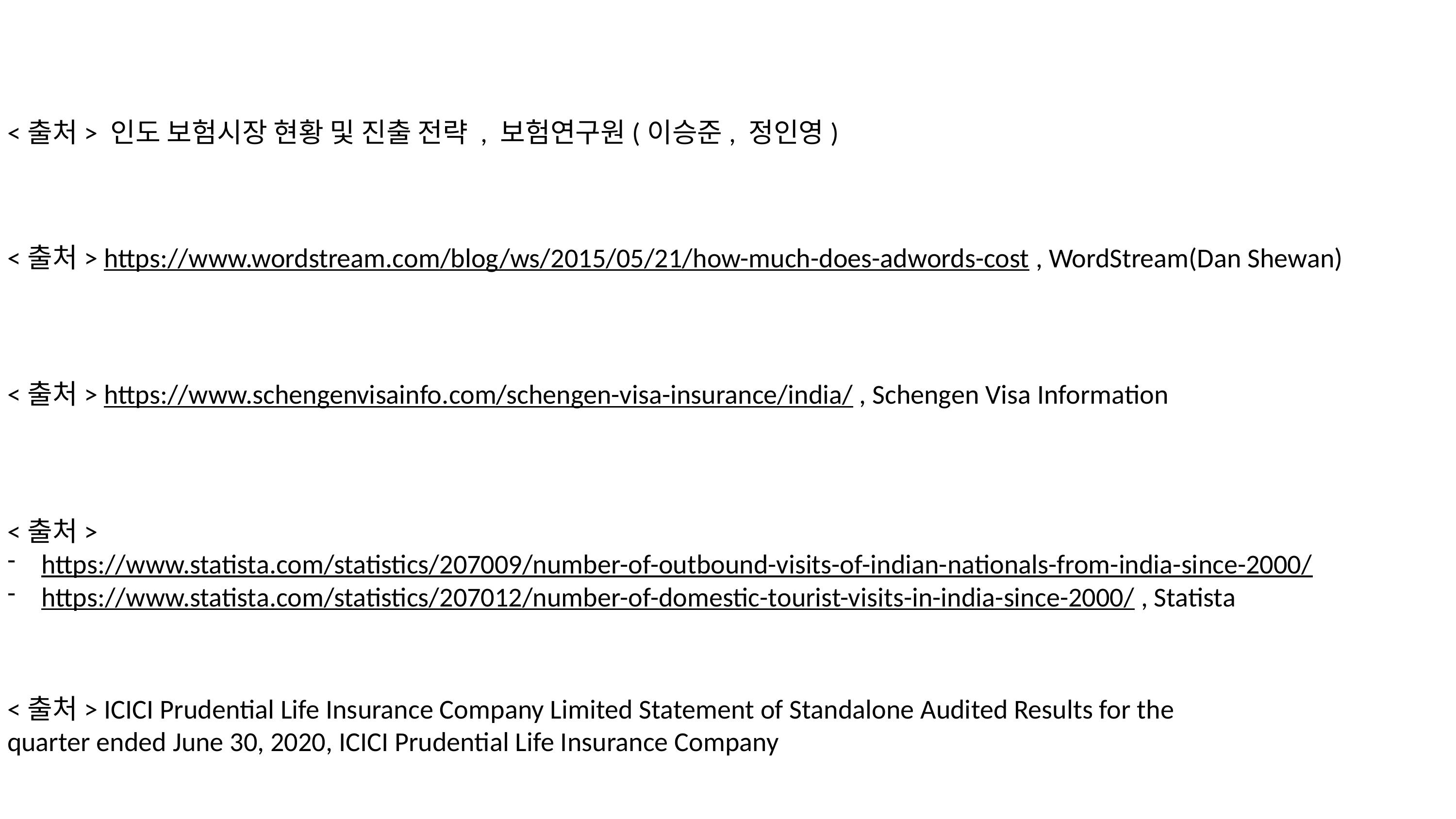

<출처> 인도 보험시장 현황 및 진출 전략 , 보험연구원(이승준, 정인영)
<출처> https://www.wordstream.com/blog/ws/2015/05/21/how-much-does-adwords-cost , WordStream(Dan Shewan)
<출처> https://www.schengenvisainfo.com/schengen-visa-insurance/india/ , Schengen Visa Information
<출처>
https://www.statista.com/statistics/207009/number-of-outbound-visits-of-indian-nationals-from-india-since-2000/
https://www.statista.com/statistics/207012/number-of-domestic-tourist-visits-in-india-since-2000/ , Statista
<출처> ICICI Prudential Life Insurance Company Limited Statement of Standalone Audited Results for the quarter ended June 30, 2020, ICICI Prudential Life Insurance Company